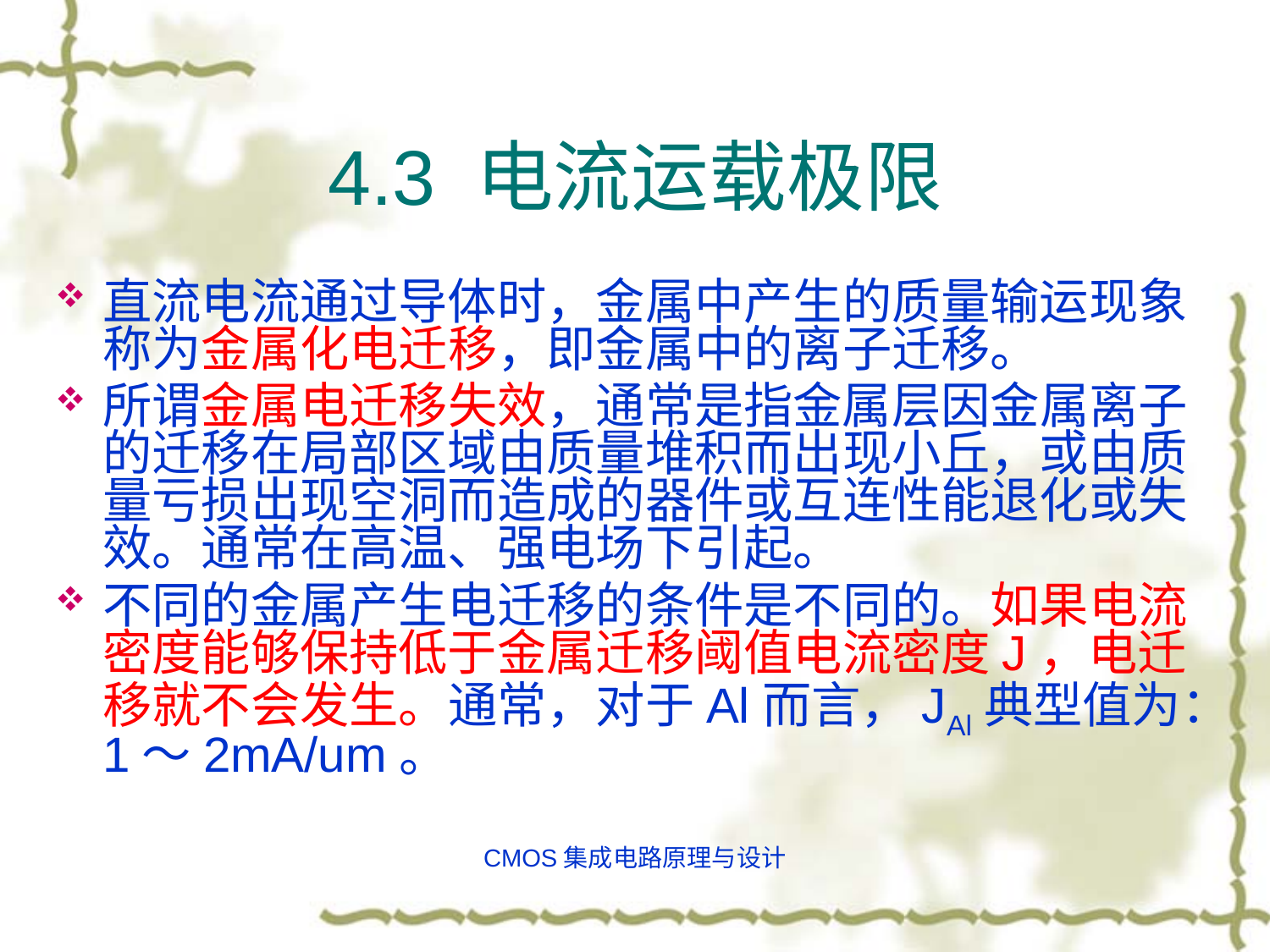

# 4.3 电流运载极限
直流电流通过导体时，金属中产生的质量输运现象称为金属化电迁移，即金属中的离子迁移。
所谓金属电迁移失效，通常是指金属层因金属离子的迁移在局部区域由质量堆积而出现小丘，或由质量亏损出现空洞而造成的器件或互连性能退化或失效。通常在高温、强电场下引起。
不同的金属产生电迁移的条件是不同的。如果电流密度能够保持低于金属迁移阈值电流密度J，电迁移就不会发生。通常，对于Al而言，JAl典型值为：1～2mA/um。

CMOS集成电路原理与设计
16